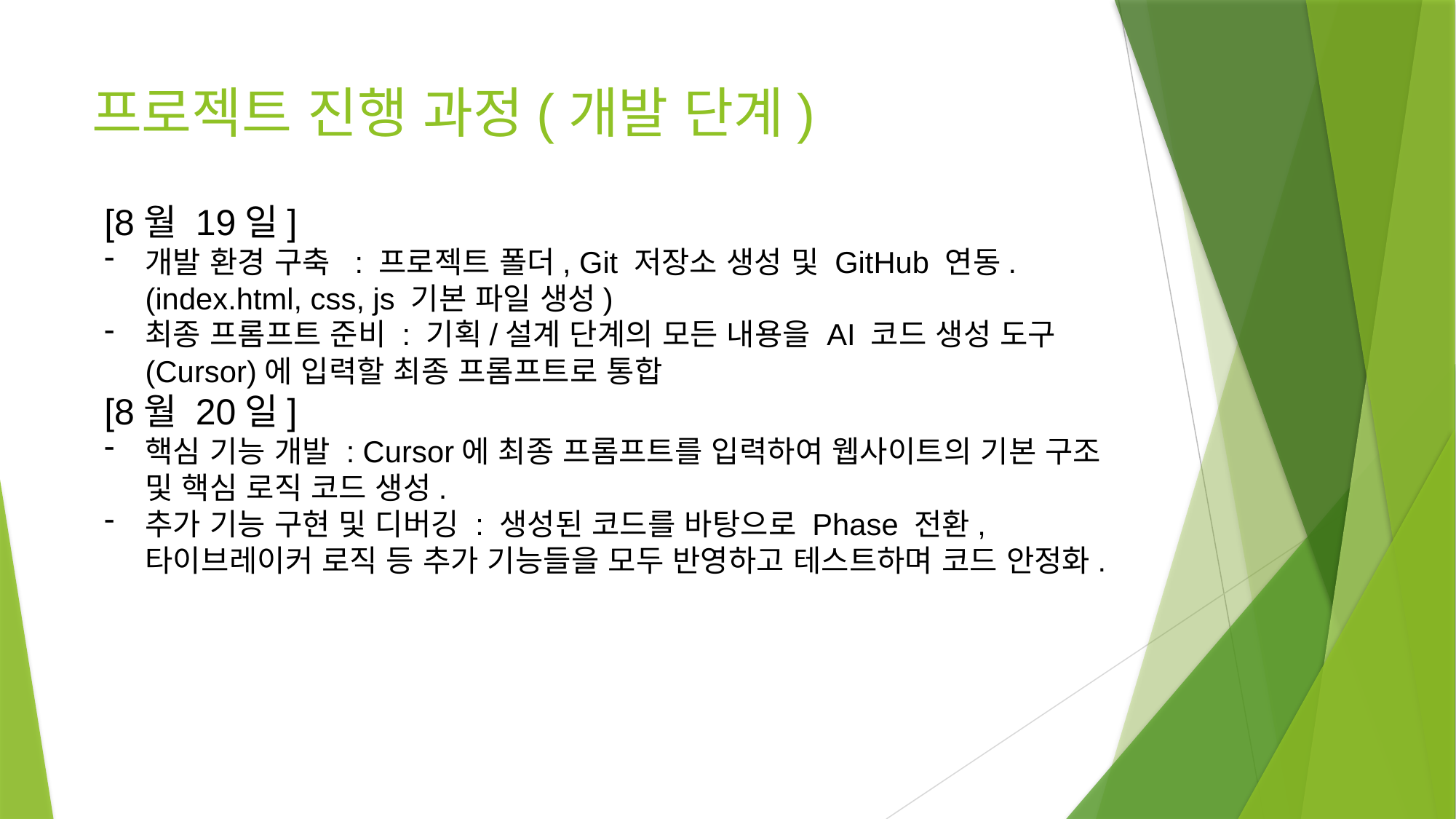

# 프로젝트 진행 과정(개발 단계)
[8월 19일]
개발 환경 구축  : 프로젝트 폴더, Git 저장소 생성 및 GitHub 연동.(index.html, css, js 기본 파일 생성)
최종 프롬프트 준비 : 기획/설계 단계의 모든 내용을 AI 코드 생성 도구(Cursor)에 입력할 최종 프롬프트로 통합
[8월 20일]
핵심 기능 개발 : Cursor에 최종 프롬프트를 입력하여 웹사이트의 기본 구조 및 핵심 로직 코드 생성.
추가 기능 구현 및 디버깅 : 생성된 코드를 바탕으로 Phase 전환, 타이브레이커 로직 등 추가 기능들을 모두 반영하고 테스트하며 코드 안정화.